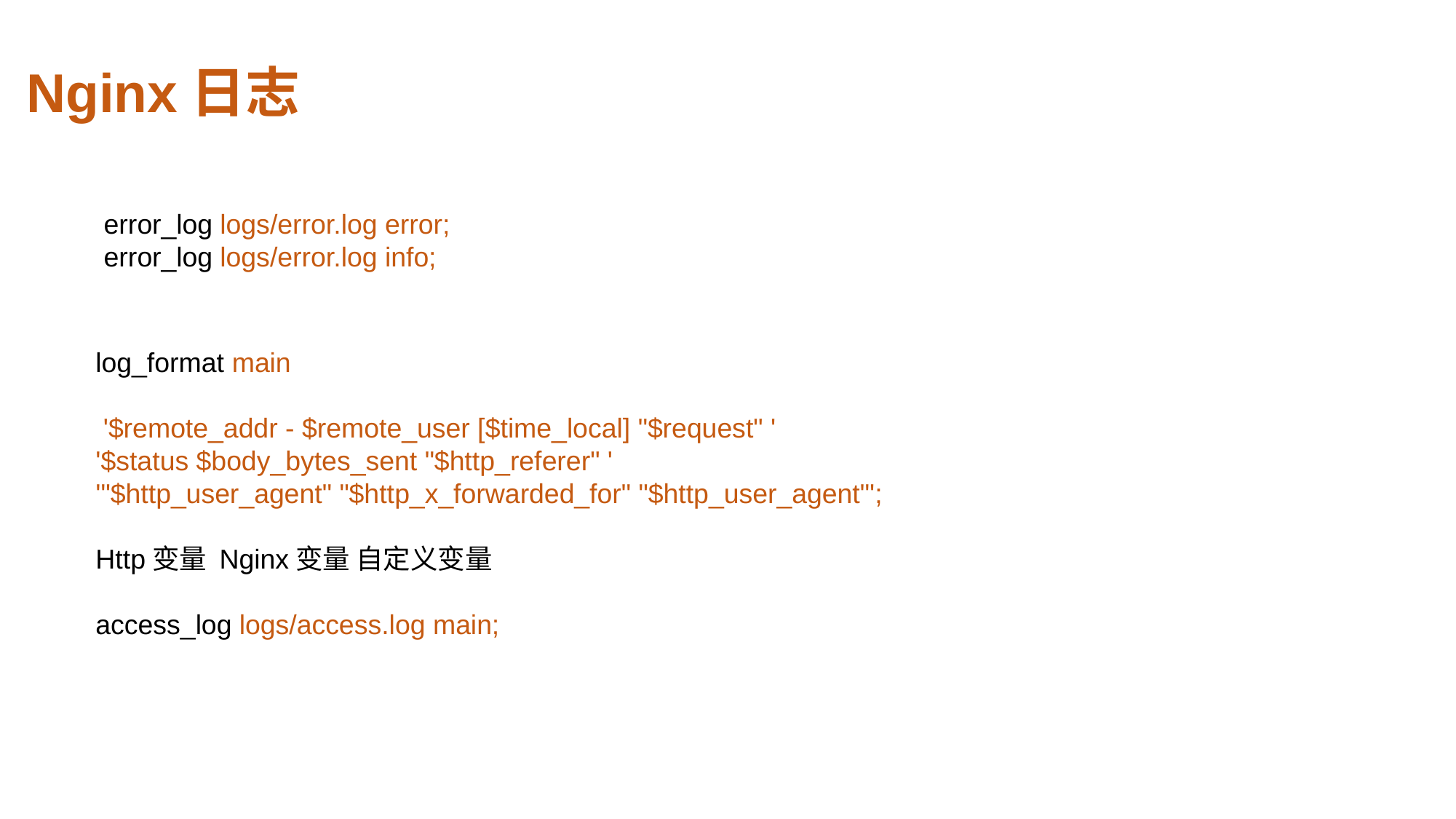

# Nginx日志
error_log logs/error.log error;
error_log logs/error.log info;

log_format main

 '$remote_addr - $remote_user [$time_local] "$request" '
'$status $body_bytes_sent "$http_referer" '
'"$http_user_agent" "$http_x_forwarded_for" "$http_user_agent"';

Http变量 Nginx变量 自定义变量

access_log logs/access.log main;